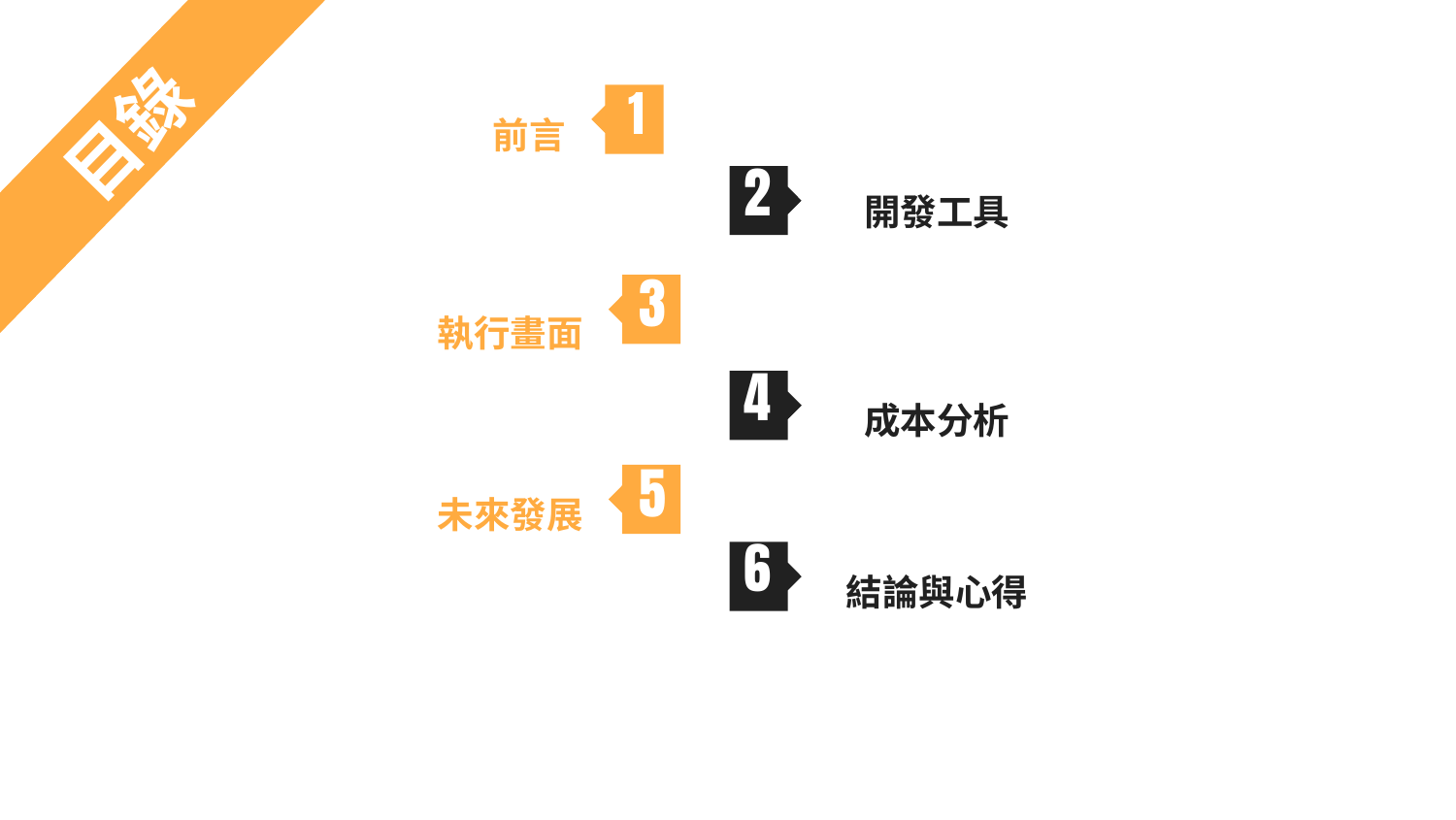

目錄
前言
1
開發工具
2
3
執行畫面
4
成本分析
5
未來發展
6
結論與心得